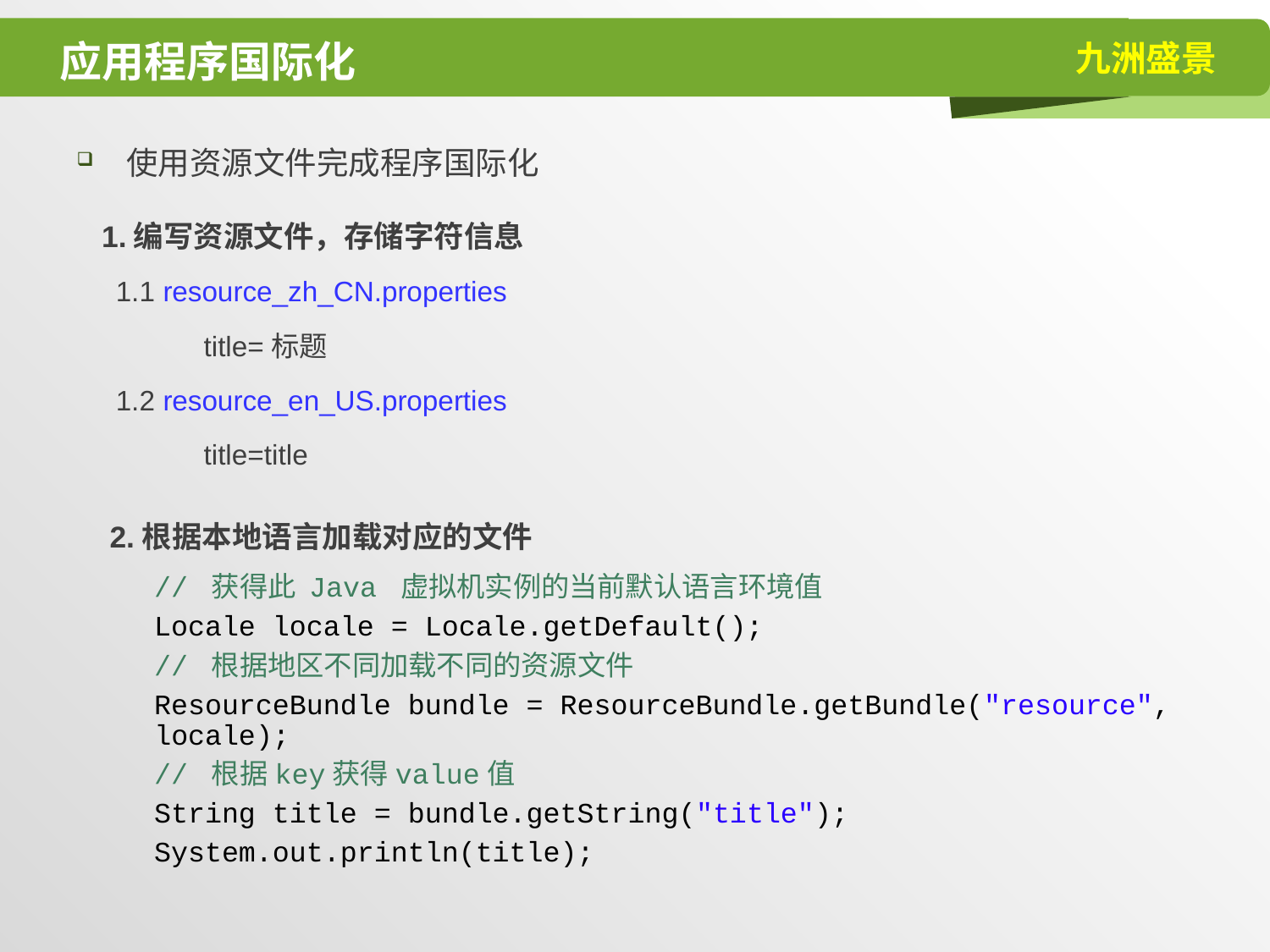

# 应用程序国际化
使用资源文件完成程序国际化
   1.编写资源文件，存储字符信息
     1.1 resource_zh_CN.properties
	title=标题
     1.2 resource_en_US.properties
	title=title
    2.根据本地语言加载对应的文件
// 获得此 Java 虚拟机实例的当前默认语言环境值
Locale locale = Locale.getDefault();
// 根据地区不同加载不同的资源文件
ResourceBundle bundle = ResourceBundle.getBundle("resource", locale);
// 根据key获得value值
String title = bundle.getString("title");
System.out.println(title);